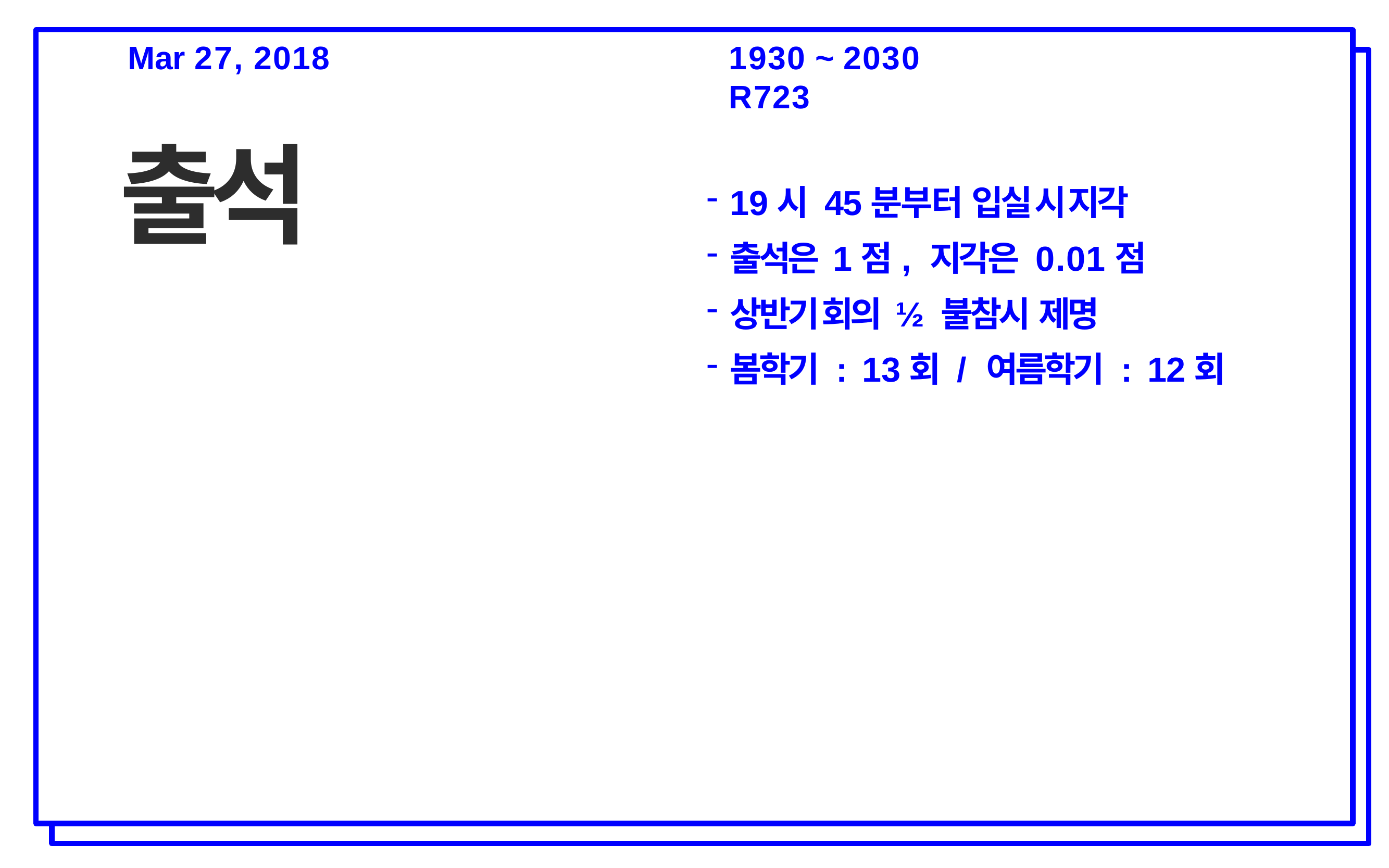

Mar 27, 2018
1930 ~ 2030	R723

19시 45분부터 입실 시 지각
출석은 1점, 지각은 0.01점
상반기 회의 ½ 불참시 제명
봄학기 : 13회 / 여름학기 : 12회
# 출석